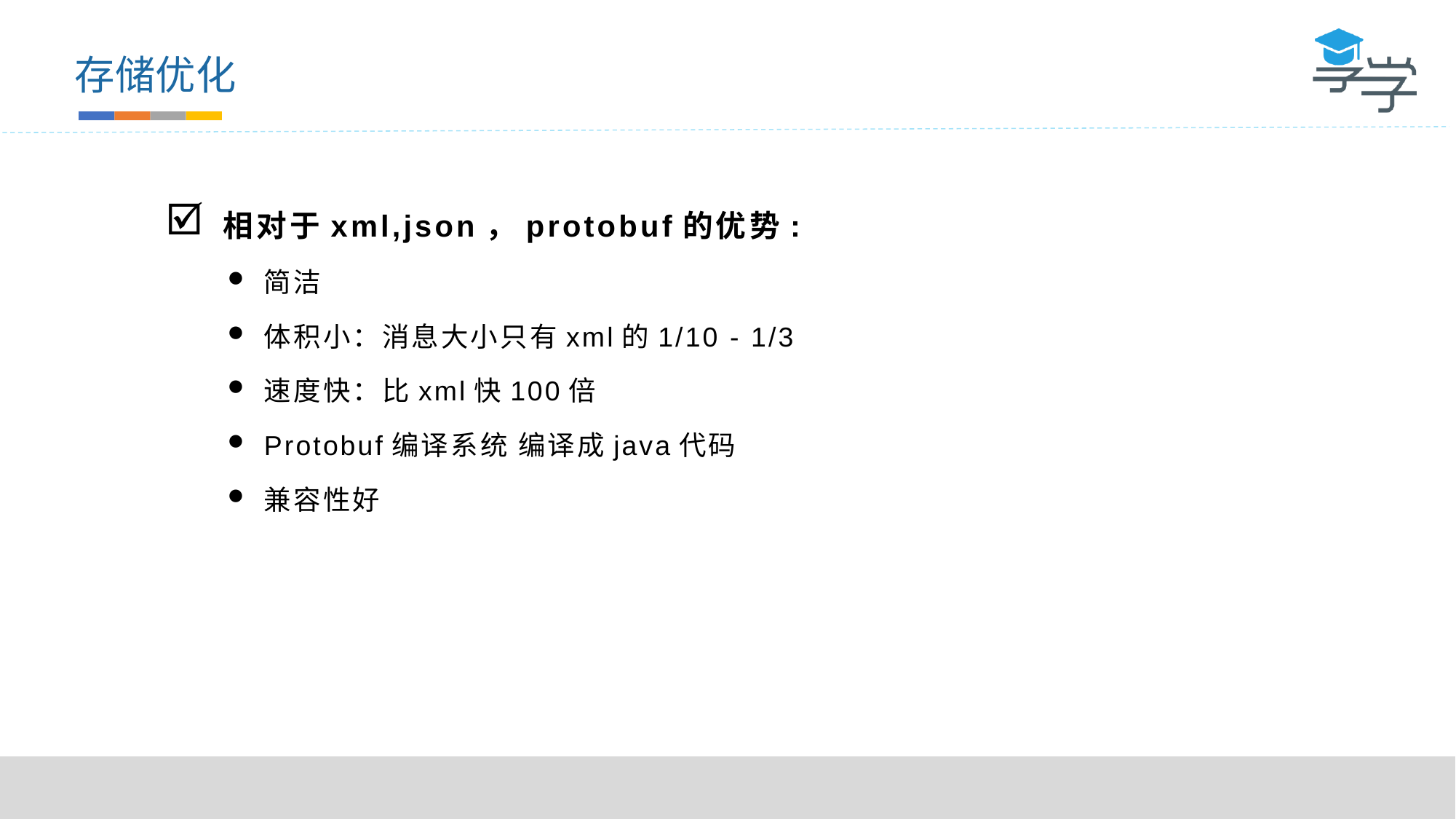

存储优化

相对于xml,json，protobuf的优势:
简洁
体积小：消息大小只有xml的1/10 - 1/3
速度快：比xml快100倍
Protobuf编译系统 编译成java代码
兼容性好